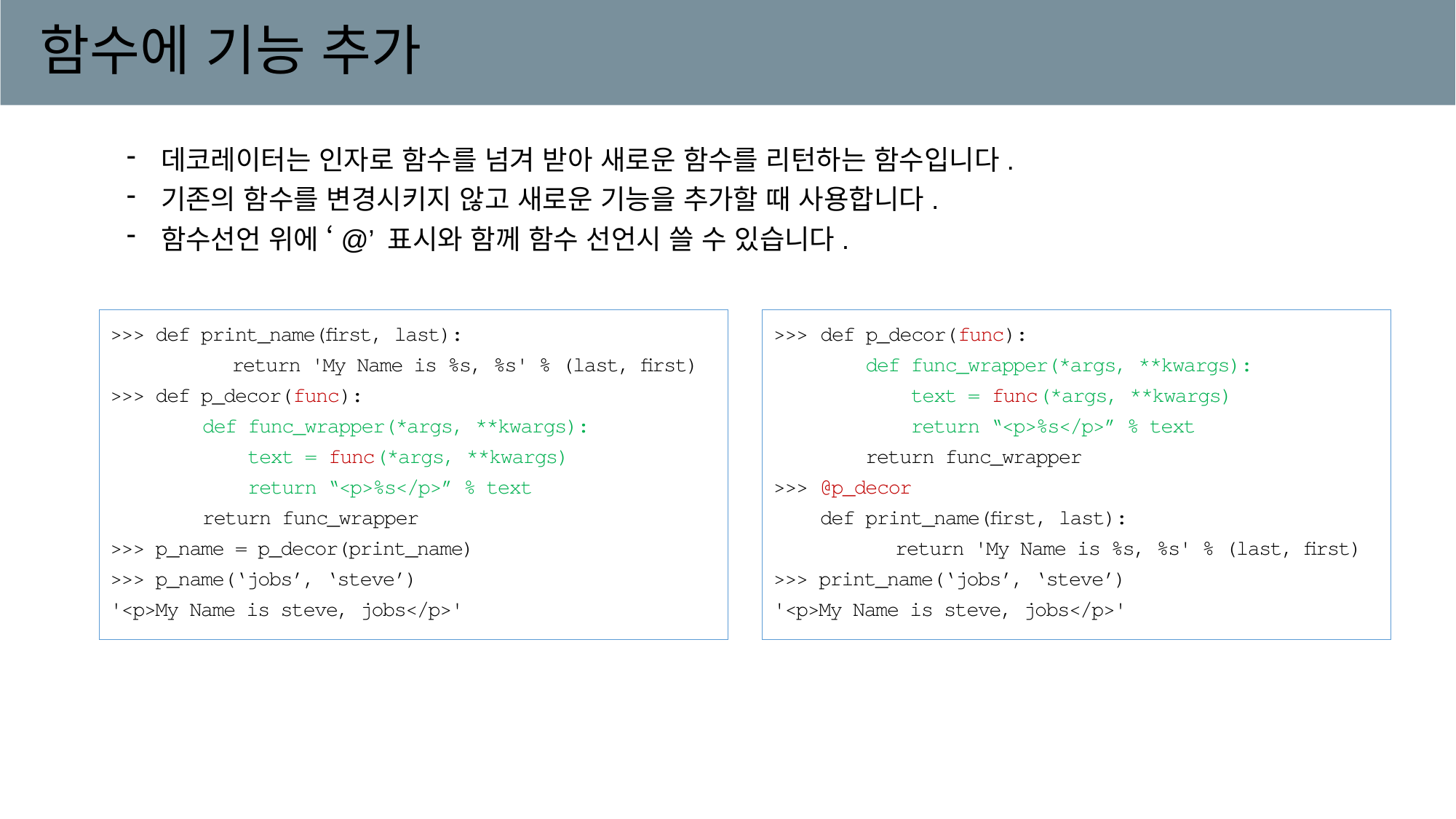

# 함수에 기능 추가
데코레이터는 인자로 함수를 넘겨 받아 새로운 함수를 리턴하는 함수입니다.
기존의 함수를 변경시키지 않고 새로운 기능을 추가할 때 사용합니다.
함수선언 위에 ‘@’ 표시와 함께 함수 선언시 쓸 수 있습니다.
>>> def print_name(first, last):
	 return 'My Name is %s, %s' % (last, first)
>>> def p_decor(func):
        def func_wrapper(*args, **kwargs):
            text = func(*args, **kwargs)
            return “<p>%s</p>” % text
        return func_wrapper
>>> p_name = p_decor(print_name)
>>> p_name(‘jobs’, ‘steve’)
'<p>My Name is steve, jobs</p>'
>>> def p_decor(func):
        def func_wrapper(*args, **kwargs):
            text = func(*args, **kwargs)
            return “<p>%s</p>” % text
        return func_wrapper
>>> @p_decor
    def print_name(first, last):
	 return 'My Name is %s, %s' % (last, first)
>>> print_name(‘jobs’, ‘steve’)
'<p>My Name is steve, jobs</p>'